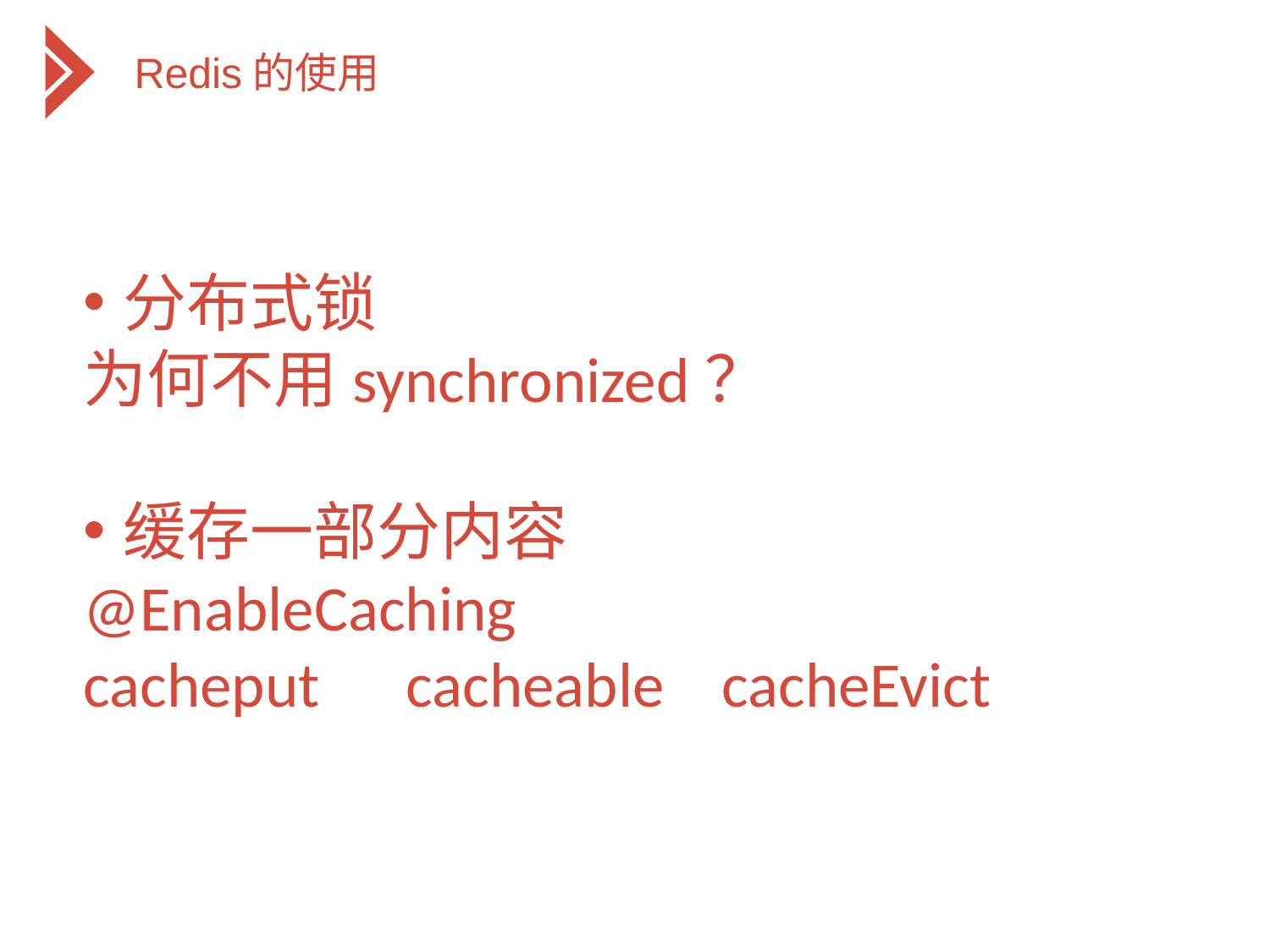

Redis的使用
分布式锁
为何不用synchronized？

缓存一部分内容
@EnableCaching
cacheput      cacheable    cacheEvict